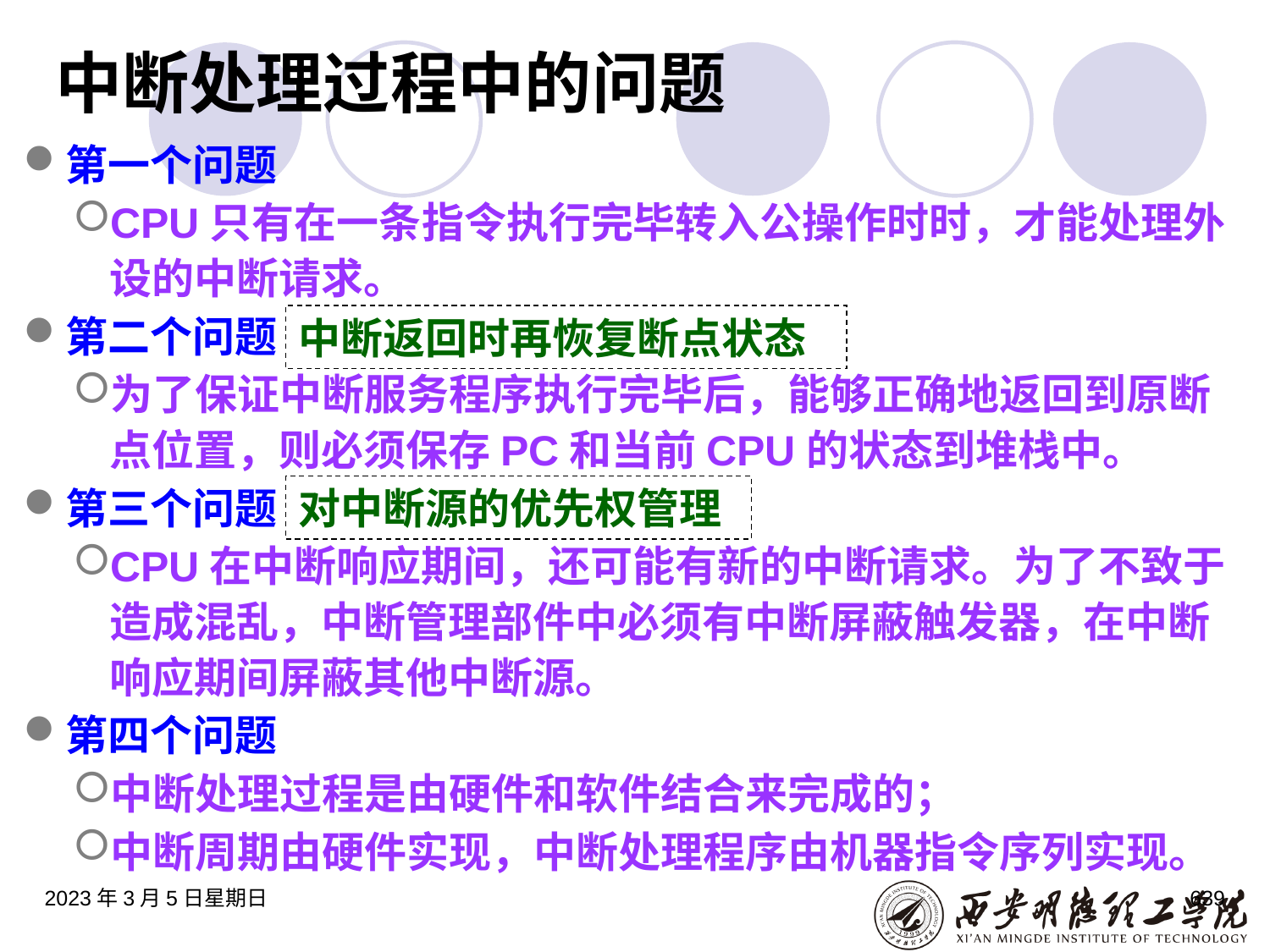

# 中断处理过程中的问题
第一个问题
CPU只有在一条指令执行完毕转入公操作时时，才能处理外设的中断请求。
第二个问题
为了保证中断服务程序执行完毕后，能够正确地返回到原断点位置，则必须保存PC和当前CPU的状态到堆栈中。
第三个问题
CPU在中断响应期间，还可能有新的中断请求。为了不致于造成混乱，中断管理部件中必须有中断屏蔽触发器，在中断响应期间屏蔽其他中断源。
第四个问题
中断处理过程是由硬件和软件结合来完成的；
中断周期由硬件实现，中断处理程序由机器指令序列实现。
中断返回时再恢复断点状态
对中断源的优先权管理
2023年3月5日星期日
639